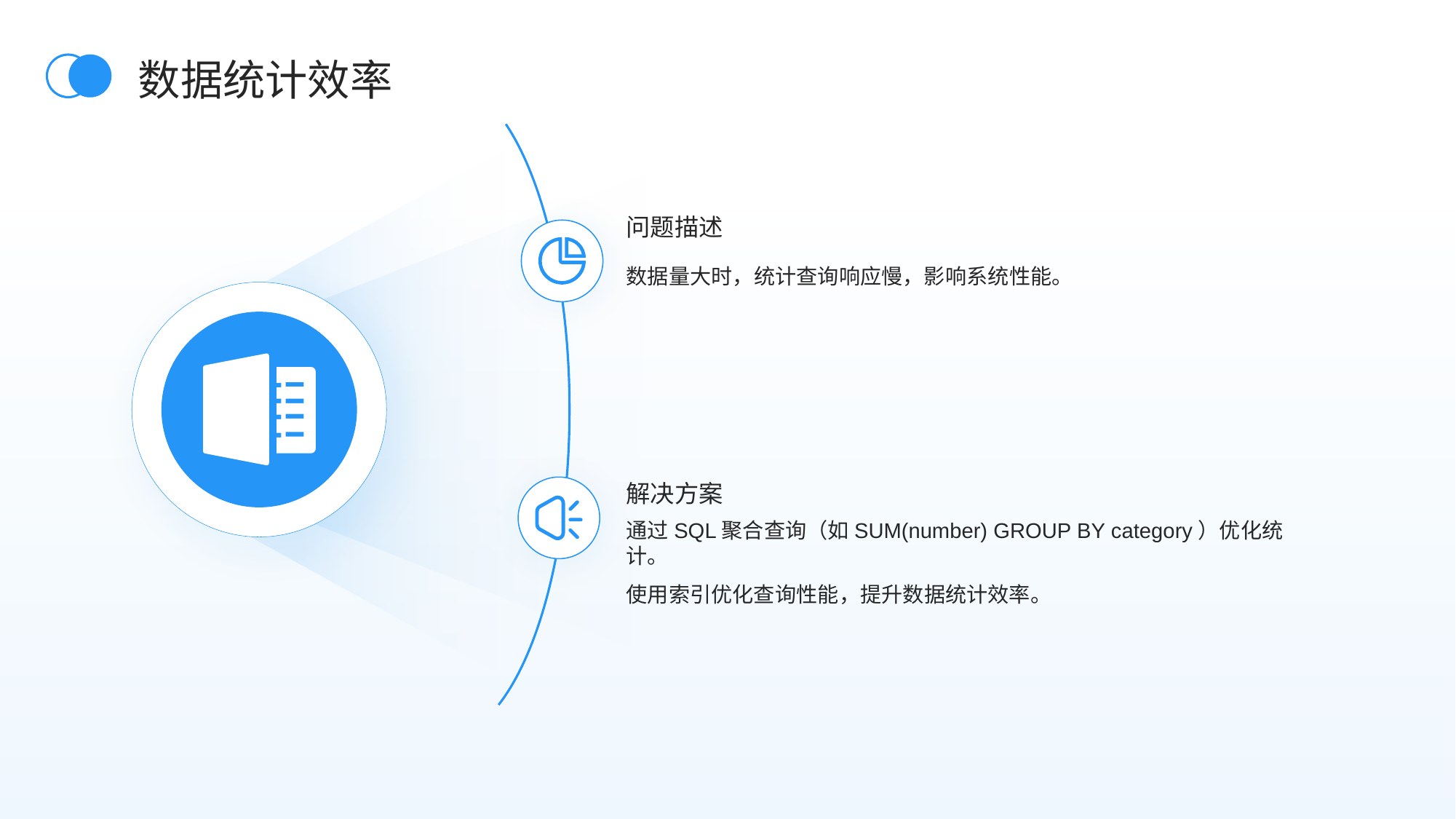

数据统计效率

问题描述

数据量大时，统计查询响应慢，影响系统性能。

解决方案

通过SQL聚合查询（如SUM(number) GROUP BY category）优化统计。
使用索引优化查询性能，提升数据统计效率。